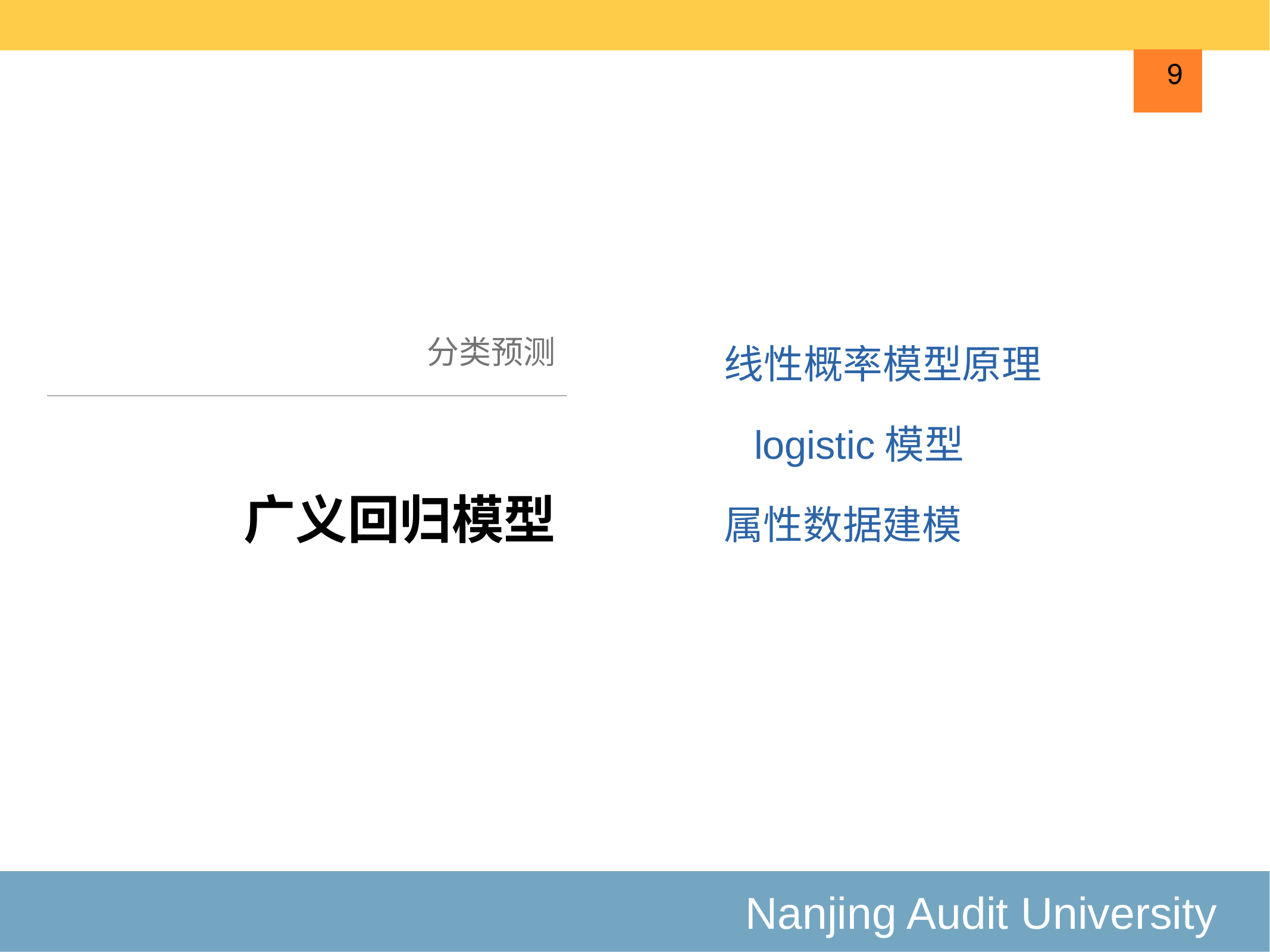

9
分类预测
线性概率模型原理
logistic模型
# 广义回归模型
属性数据建模